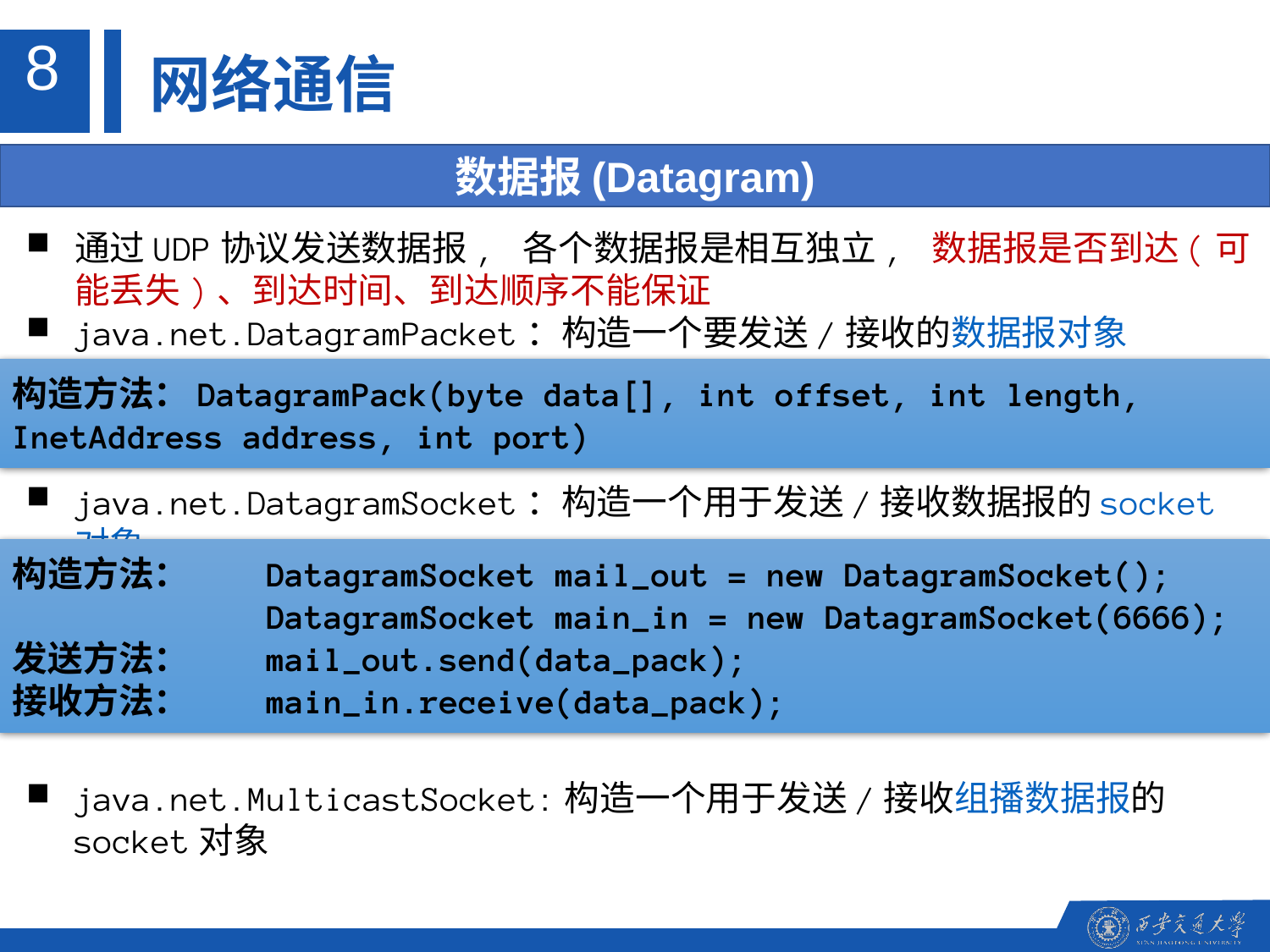

8
网络通信
数据报(Datagram)
通过UDP协议发送数据报, 各个数据报是相互独立, 数据报是否到达(可能丢失)、到达时间、到达顺序不能保证
java.net.DatagramPacket：构造一个要发送/接收的数据报对象

java.net.DatagramSocket：构造一个用于发送/接收数据报的socket对象

java.net.MulticastSocket:构造一个用于发送/接收组播数据报的socket对象
构造方法：DatagramPack(byte data[], int offset, int length, InetAddress address, int port)
构造方法：	DatagramSocket mail_out = new DatagramSocket();
	  	DatagramSocket main_in = new DatagramSocket(6666);
发送方法：	mail_out.send(data_pack);
接收方法：	main_in.receive(data_pack);